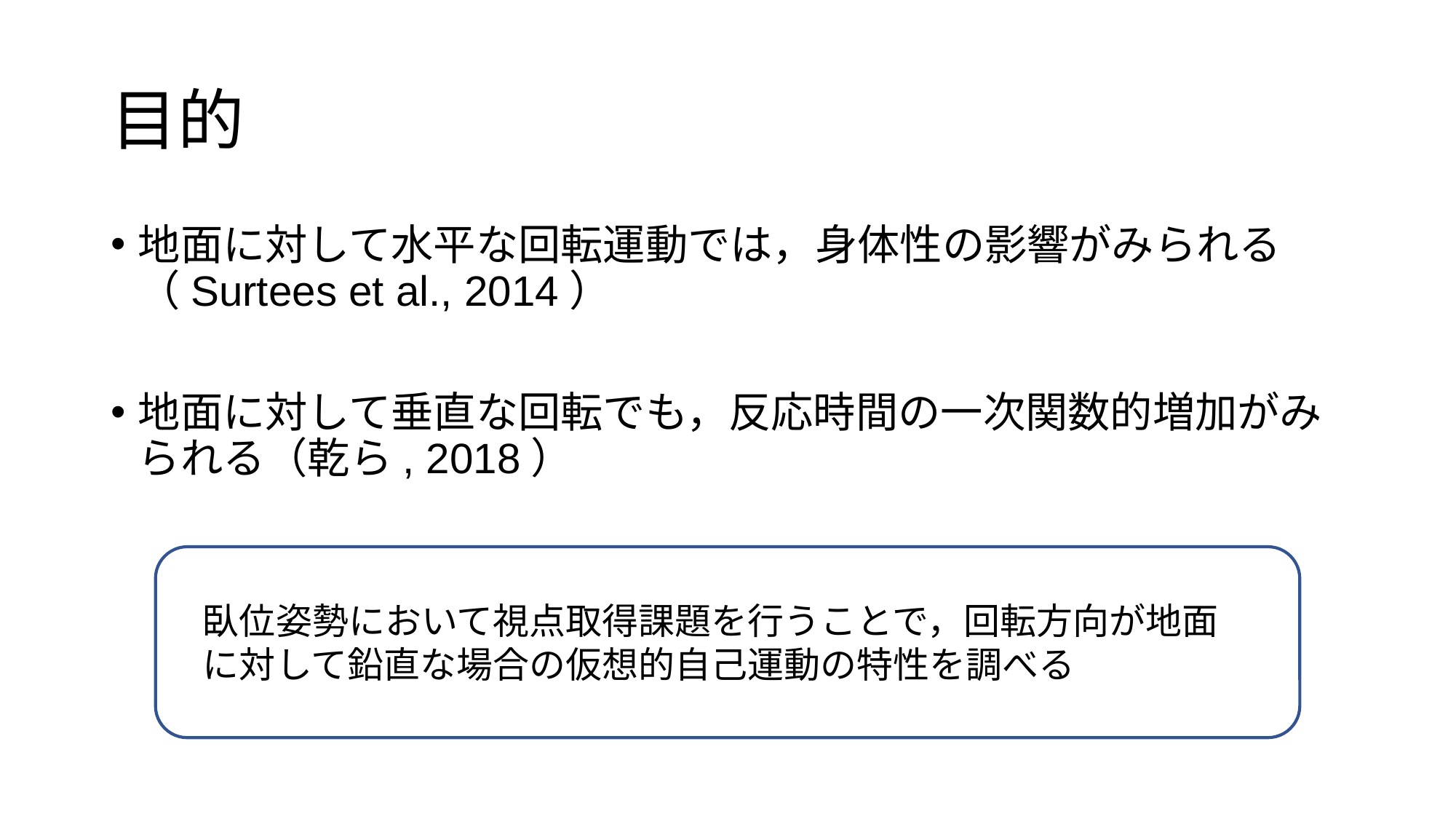

# 目的
地面に対して水平な回転運動では，身体性の影響がみられる（Surtees et al., 2014）

地面に対して垂直な回転でも，反応時間の一次関数的増加がみられる（乾ら, 2018）

臥位姿勢において視点取得課題を行うことで，回転方向が地面に対して鉛直な場合の仮想的自己運動の特性を調べる